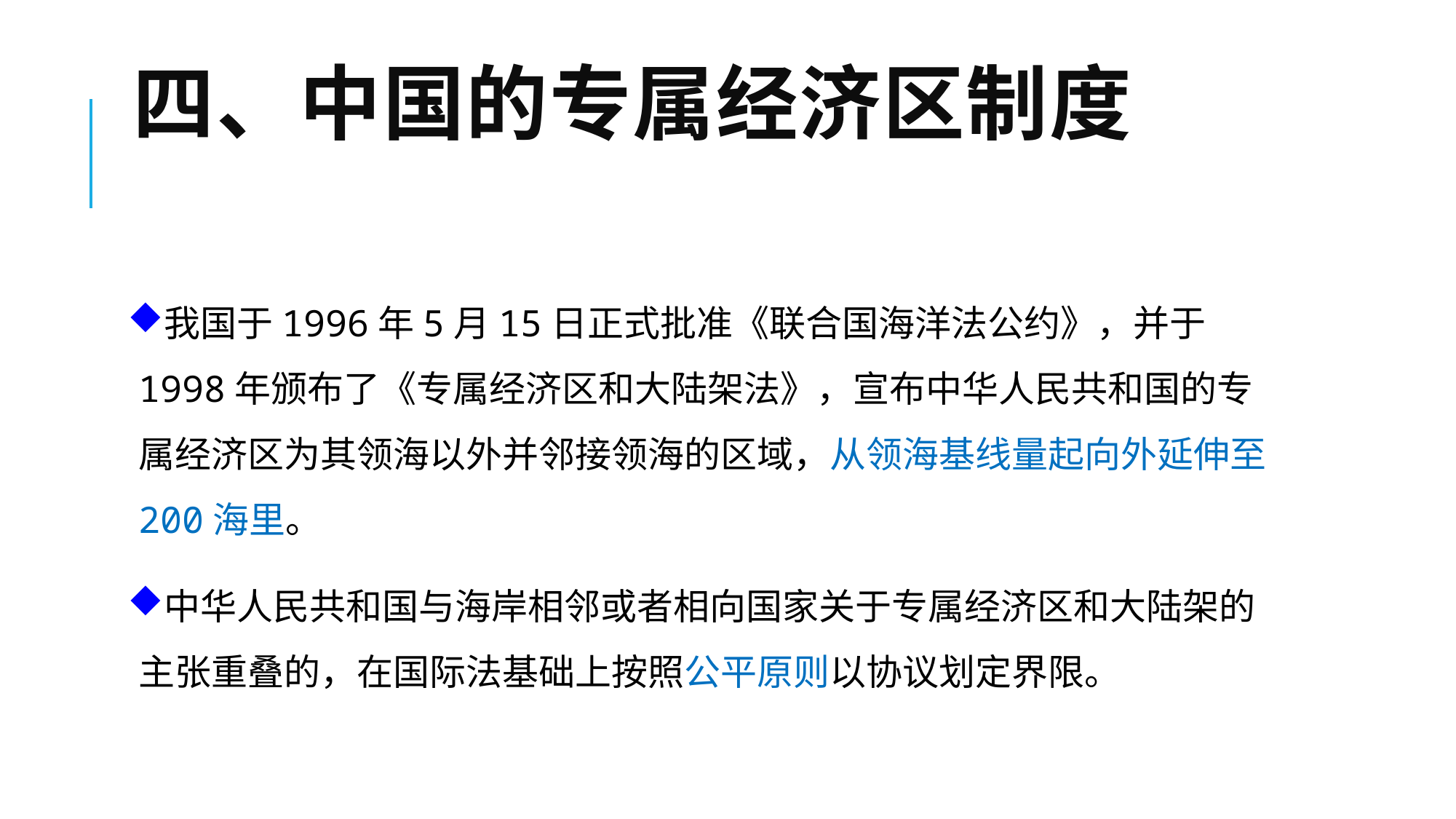

# 四、中国的专属经济区制度
我国于1996年5月15日正式批准《联合国海洋法公约》，并于1998年颁布了《专属经济区和大陆架法》，宣布中华人民共和国的专属经济区为其领海以外并邻接领海的区域，从领海基线量起向外延伸至200海里。
中华人民共和国与海岸相邻或者相向国家关于专属经济区和大陆架的主张重叠的，在国际法基础上按照公平原则以协议划定界限。